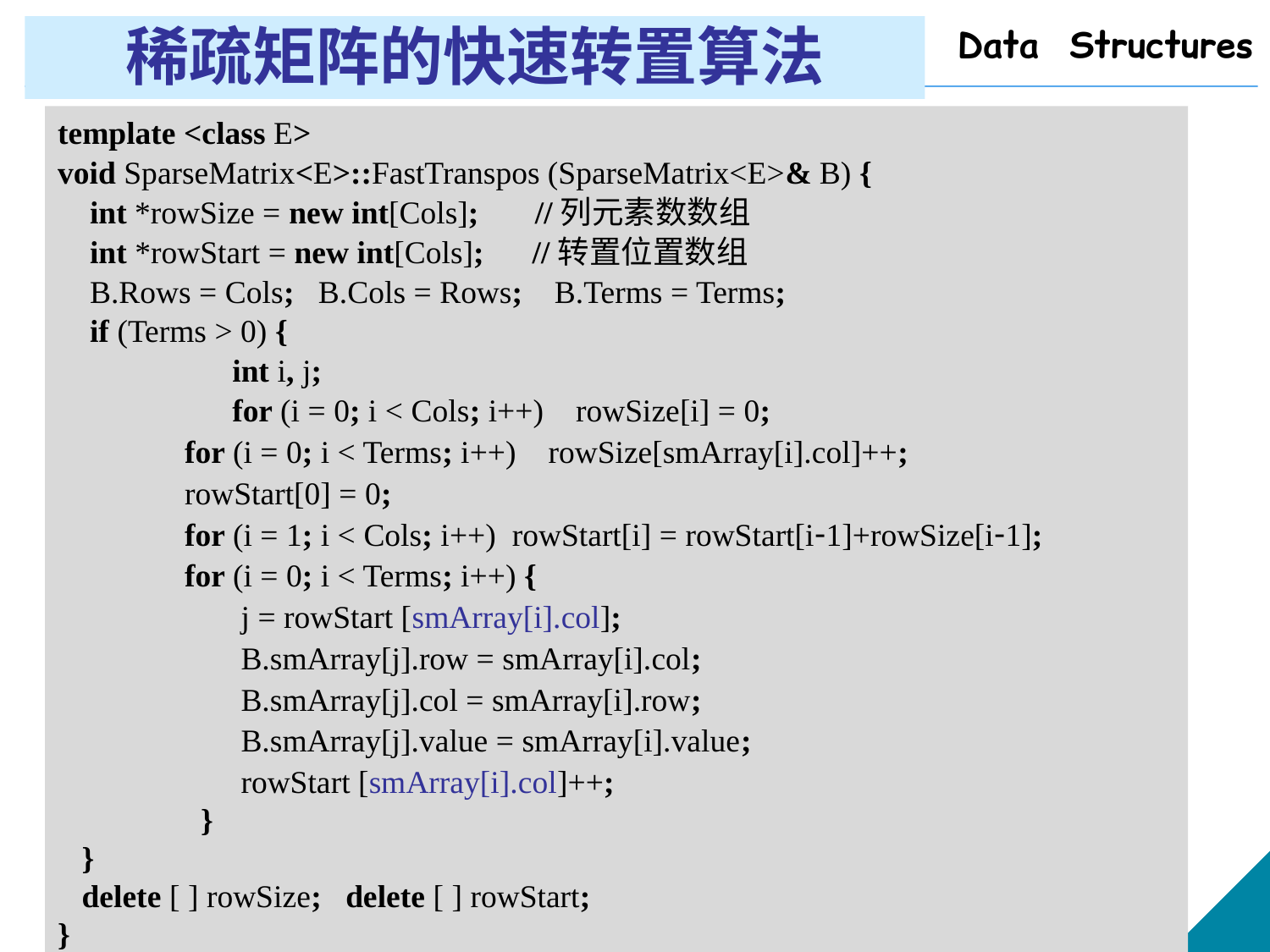

# 稀疏矩阵的快速转置算法
template <class E>
void SparseMatrix<E>::FastTranspos (SparseMatrix<E>& B) {
    int *rowSize = new int[Cols];       //列元素数数组
    int *rowStart = new int[Cols];      //转置位置数组
    B.Rows = Cols;   B.Cols = Rows;    B.Terms = Terms;
    if (Terms > 0) {
		int i, j;
		for (i = 0; i < Cols; i++)    rowSize[i] = 0;
      	for (i = 0; i < Terms; i++)    rowSize[smArray[i].col]++;
	rowStart[0] = 0;
            	for (i = 1; i < Cols; i++)  rowStart[i] = rowStart[i-1]+rowSize[i-1];
	for (i = 0; i < Terms; i++) {
	       j = rowStart [smArray[i].col];
	       B.smArray[j].row = smArray[i].col;
	       B.smArray[j].col = smArray[i].row;
	       B.smArray[j].value = smArray[i].value;
	       rowStart [smArray[i].col]++;
	  }
   }
   delete [ ] rowSize;   delete [ ] rowStart;
}